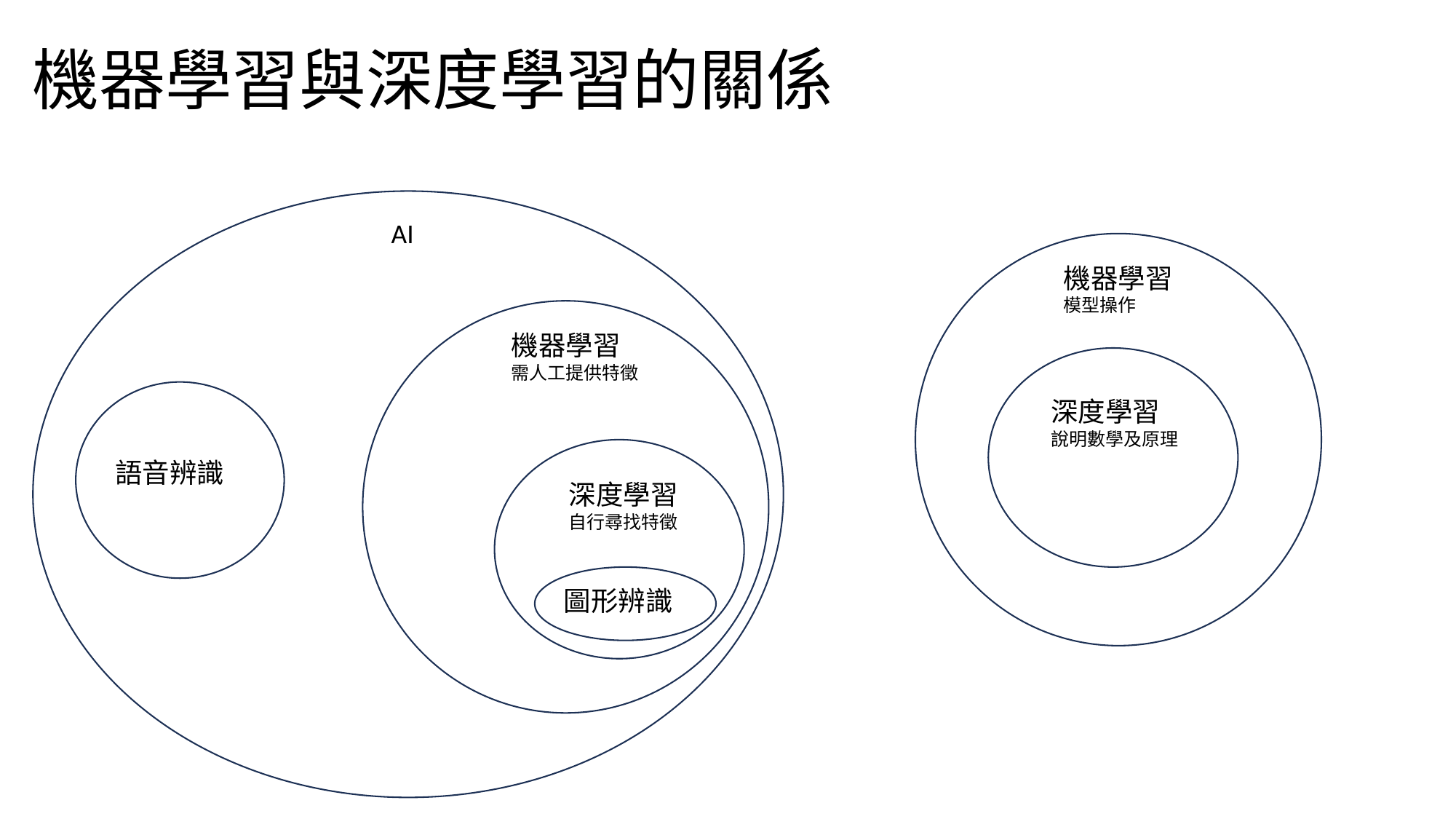

# 機器學習與深度學習的關係

AI

機器學習
模型操作

機器學習
需人工提供特徵

深度學習
說明數學及原理

語音辨識
深度學習
自行尋找特徵

圖形辨識